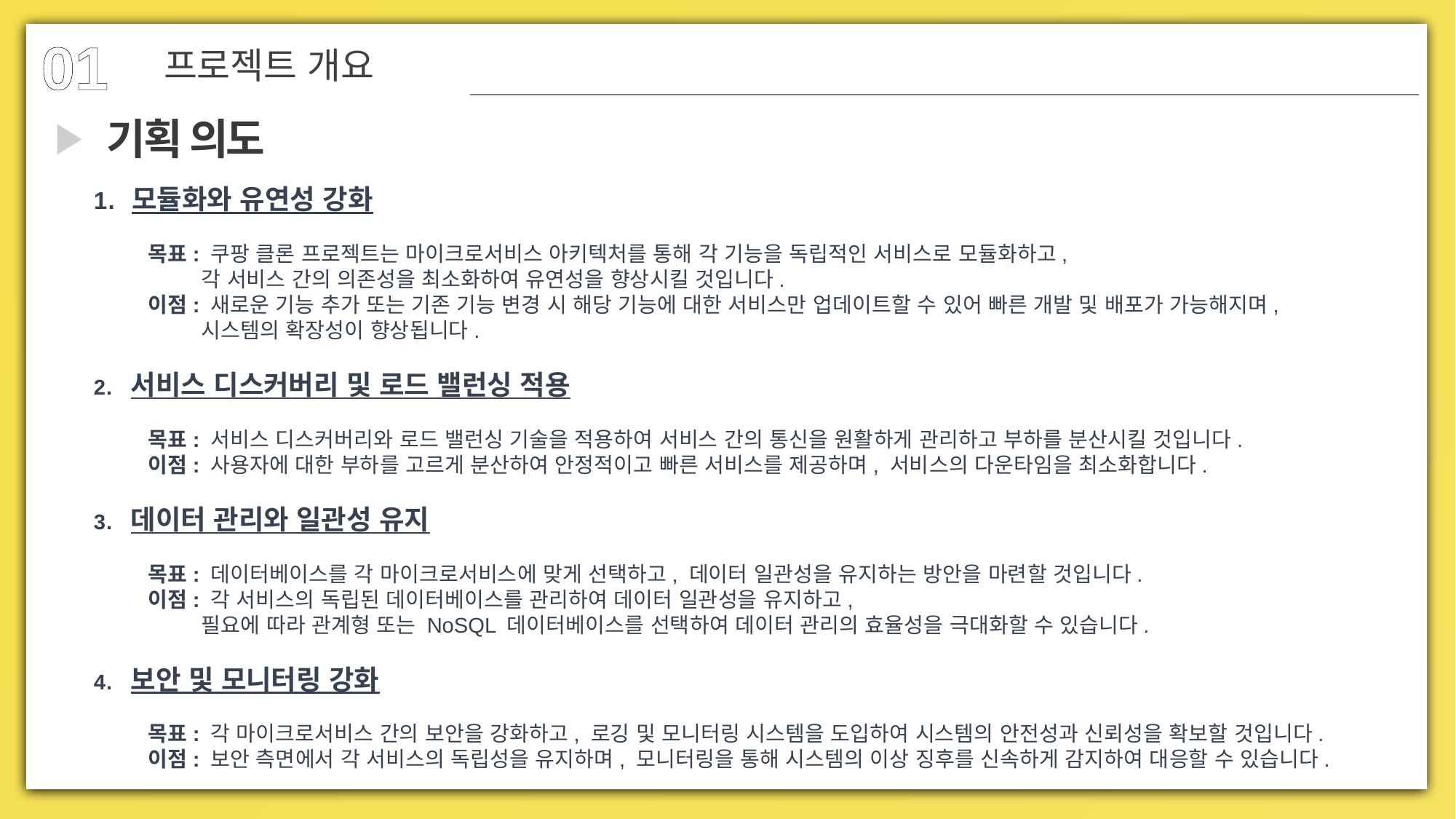

01

프로젝트 개요
▶
기획 의도
 모듈화와 유연성 강화

목표: 쿠팡 클론 프로젝트는 마이크로서비스 아키텍처를 통해 각 기능을 독립적인 서비스로 모듈화하고,
        각 서비스 간의 의존성을 최소화하여 유연성을 향상시킬 것입니다.
이점: 새로운 기능 추가 또는 기존 기능 변경 시 해당 기능에 대한 서비스만 업데이트할 수 있어 빠른 개발 및 배포가 가능해지며,
        시스템의 확장성이 향상됩니다.

 서비스 디스커버리 및 로드 밸런싱 적용

목표: 서비스 디스커버리와 로드 밸런싱 기술을 적용하여 서비스 간의 통신을 원활하게 관리하고 부하를 분산시킬 것입니다.
이점: 사용자에 대한 부하를 고르게 분산하여 안정적이고 빠른 서비스를 제공하며, 서비스의 다운타임을 최소화합니다.

 데이터 관리와 일관성 유지

목표: 데이터베이스를 각 마이크로서비스에 맞게 선택하고, 데이터 일관성을 유지하는 방안을 마련할 것입니다.
이점: 각 서비스의 독립된 데이터베이스를 관리하여 데이터 일관성을 유지하고,
        필요에 따라 관계형 또는 NoSQL 데이터베이스를 선택하여 데이터 관리의 효율성을 극대화할 수 있습니다.

 보안 및 모니터링 강화

목표: 각 마이크로서비스 간의 보안을 강화하고, 로깅 및 모니터링 시스템을 도입하여 시스템의 안전성과 신뢰성을 확보할 것입니다.
이점: 보안 측면에서 각 서비스의 독립성을 유지하며, 모니터링을 통해 시스템의 이상 징후를 신속하게 감지하여 대응할 수 있습니다.